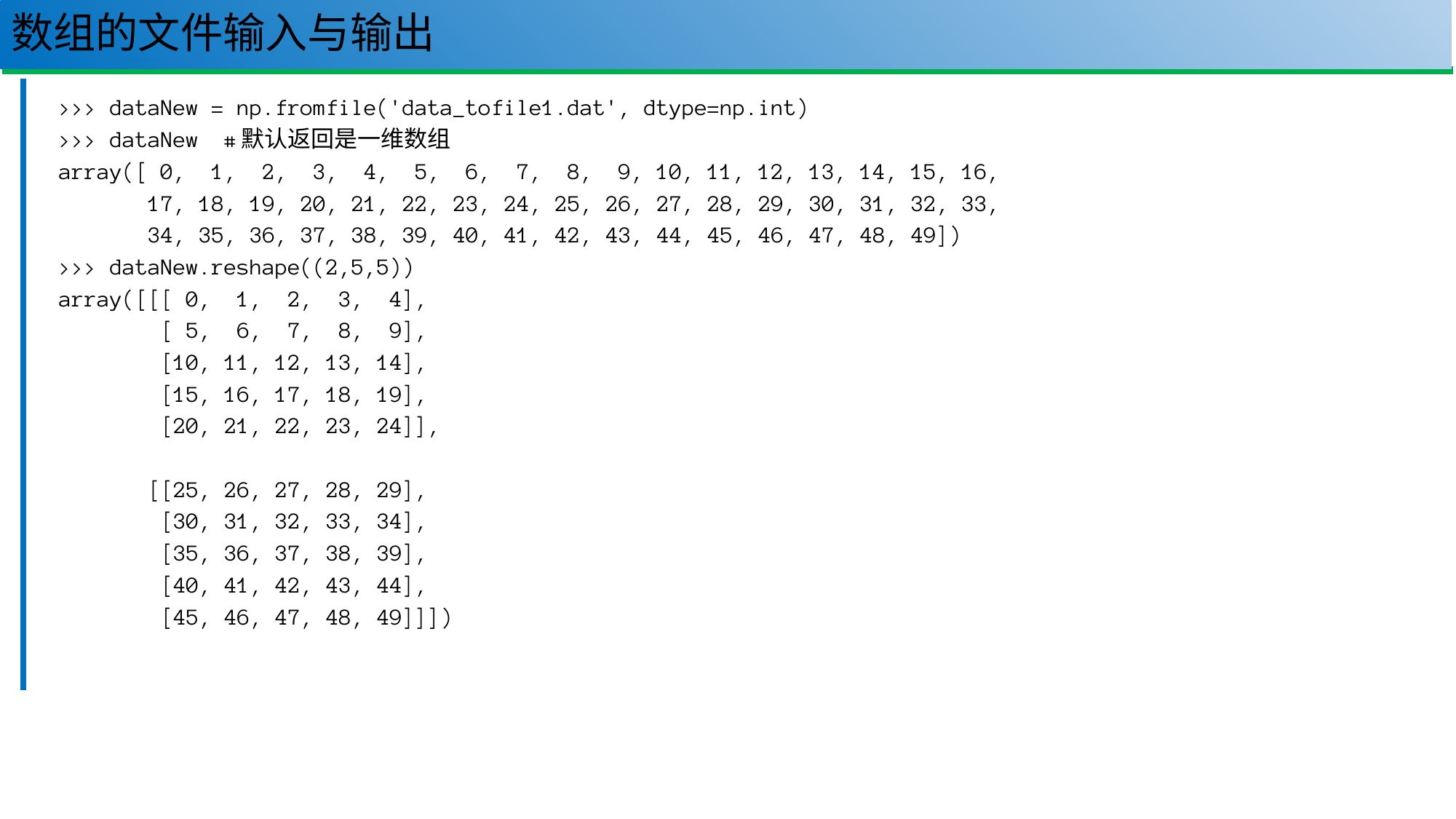

# 数组的文件输入与输出
125
>>> dataNew = np.fromfile('data_tofile1.dat', dtype=np.int)
>>> dataNew  #默认返回是一维数组
array([ 0,  1,  2,  3,  4,  5,  6,  7,  8,  9, 10, 11, 12, 13, 14, 15, 16,
       17, 18, 19, 20, 21, 22, 23, 24, 25, 26, 27, 28, 29, 30, 31, 32, 33,
       34, 35, 36, 37, 38, 39, 40, 41, 42, 43, 44, 45, 46, 47, 48, 49])
>>> dataNew.reshape((2,5,5))
array([[[ 0,  1,  2,  3,  4],
        [ 5,  6,  7,  8,  9],
        [10, 11, 12, 13, 14],
        [15, 16, 17, 18, 19],
        [20, 21, 22, 23, 24]],

       [[25, 26, 27, 28, 29],
        [30, 31, 32, 33, 34],
        [35, 36, 37, 38, 39],
        [40, 41, 42, 43, 44],
        [45, 46, 47, 48, 49]]])